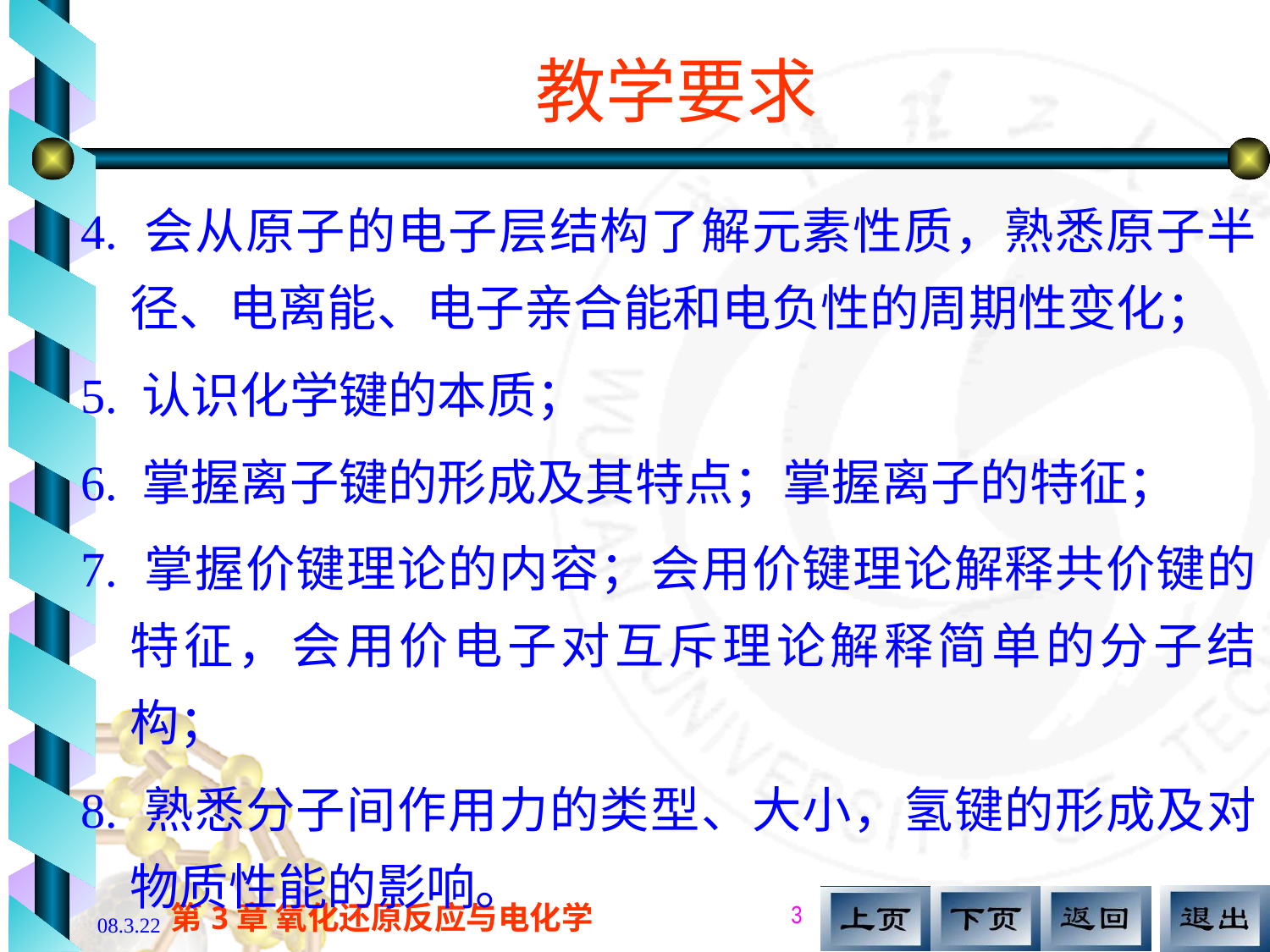

# 教学要求
4. 会从原子的电子层结构了解元素性质，熟悉原子半径、电离能、电子亲合能和电负性的周期性变化；
5. 认识化学键的本质；
6. 掌握离子键的形成及其特点；掌握离子的特征；
7. 掌握价键理论的内容；会用价键理论解释共价键的特征，会用价电子对互斥理论解释简单的分子结构；
8. 熟悉分子间作用力的类型、大小，氢键的形成及对物质性能的影响。
3